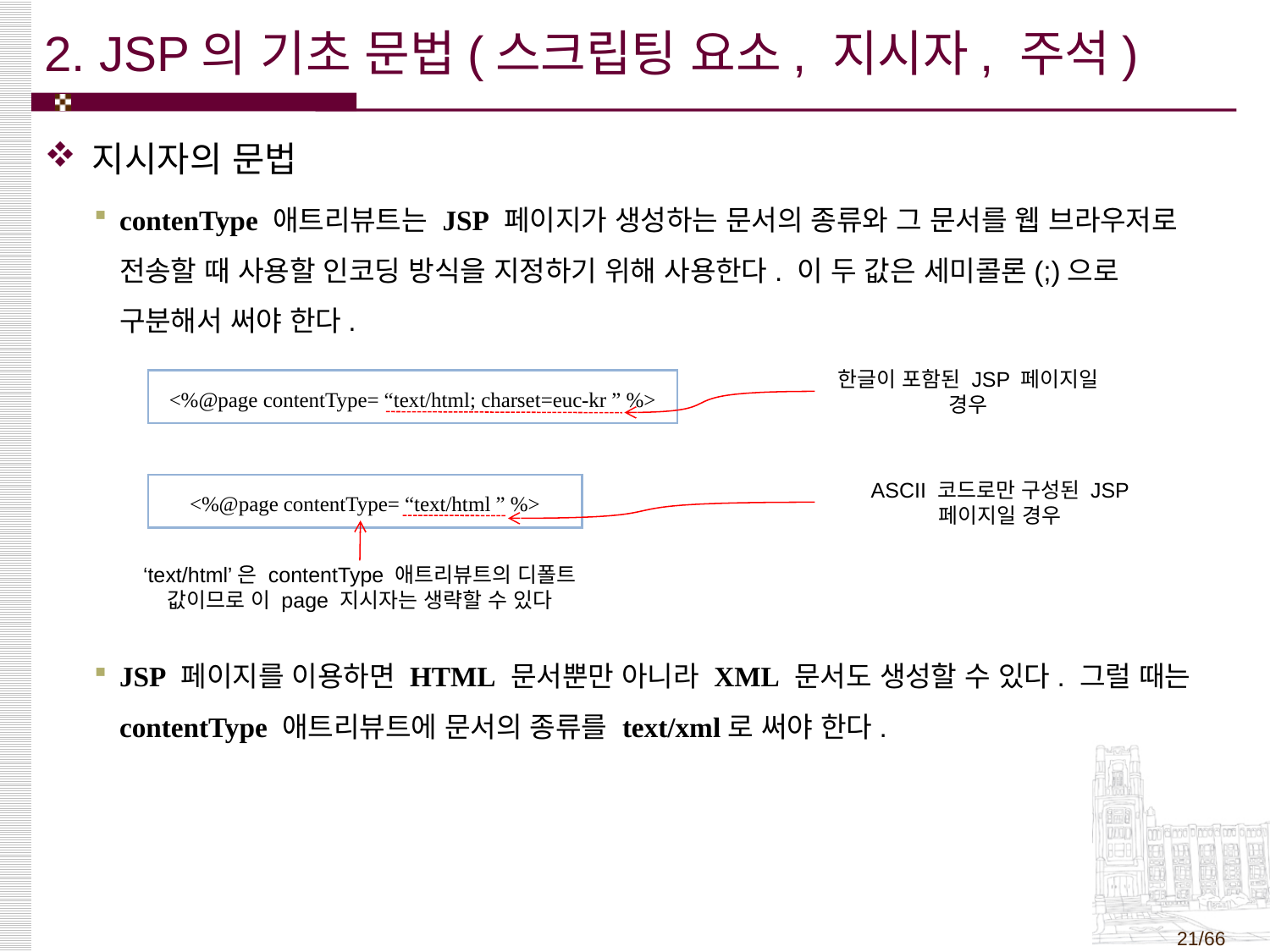

# 2. JSP의 기초 문법(스크립팅 요소, 지시자, 주석)
지시자의 문법
contenType 애트리뷰트는 JSP 페이지가 생성하는 문서의 종류와 그 문서를 웹 브라우저로 전송할 때 사용할 인코딩 방식을 지정하기 위해 사용한다. 이 두 값은 세미콜론(;)으로 구분해서 써야 한다.

JSP 페이지를 이용하면 HTML 문서뿐만 아니라 XML 문서도 생성할 수 있다. 그럴 때는 contentType 애트리뷰트에 문서의 종류를 text/xml로 써야 한다.

| <%@page contentType= “text/html; charset=euc-kr ” %> |
| --- |
한글이 포함된 JSP 페이지일 경우
| <%@page contentType= “text/html ” %> |
| --- |
ASCII 코드로만 구성된 JSP 페이지일 경우
‘text/html’은 contentType 애트리뷰트의 디폴트 값이므로 이 page 지시자는 생략할 수 있다